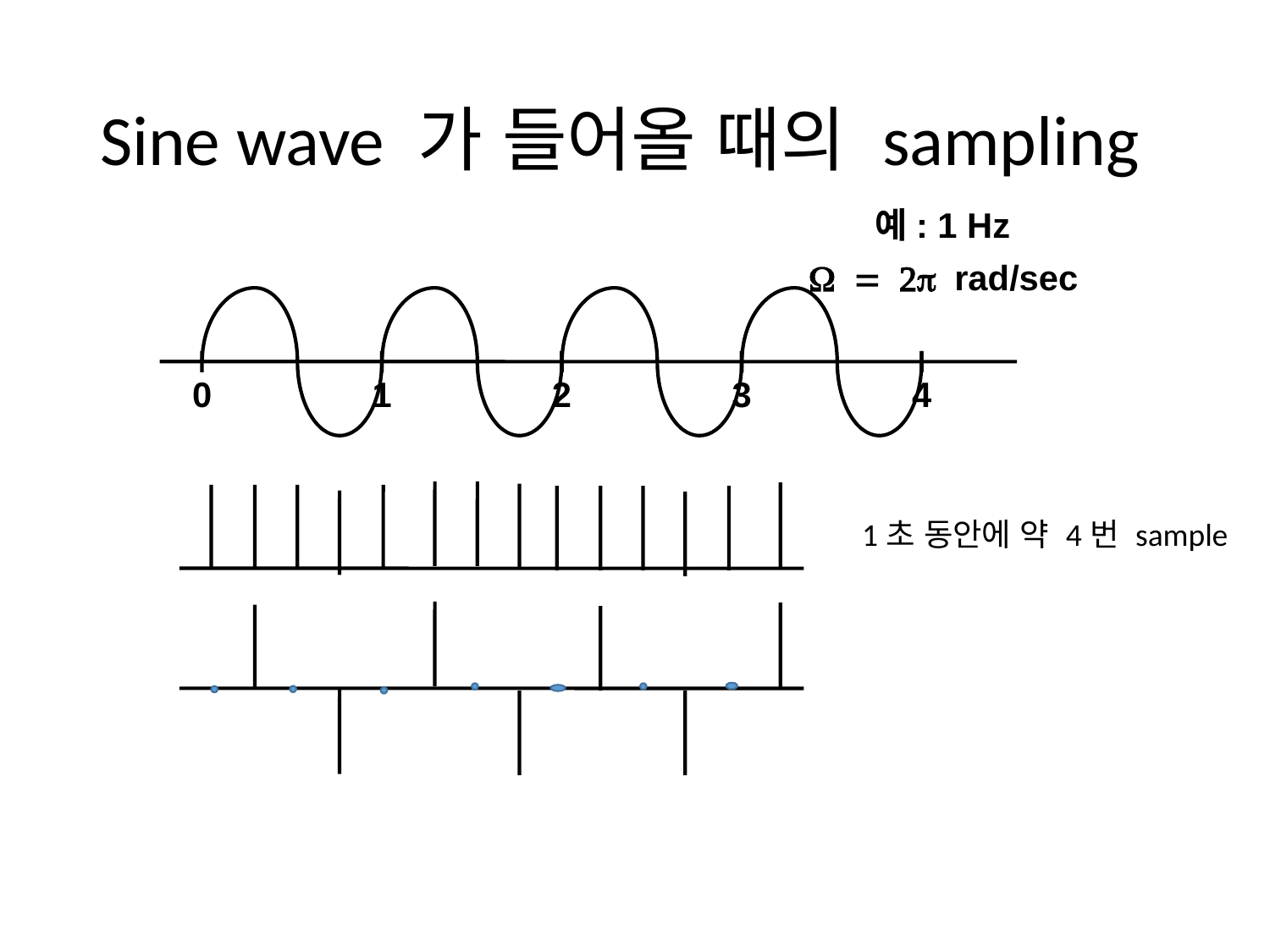

# Sine wave 가 들어올 때의 sampling
예: 1 Hz
Ω = 2π rad/sec

0
1
2
3
4

1초 동안에 약 4번 sample